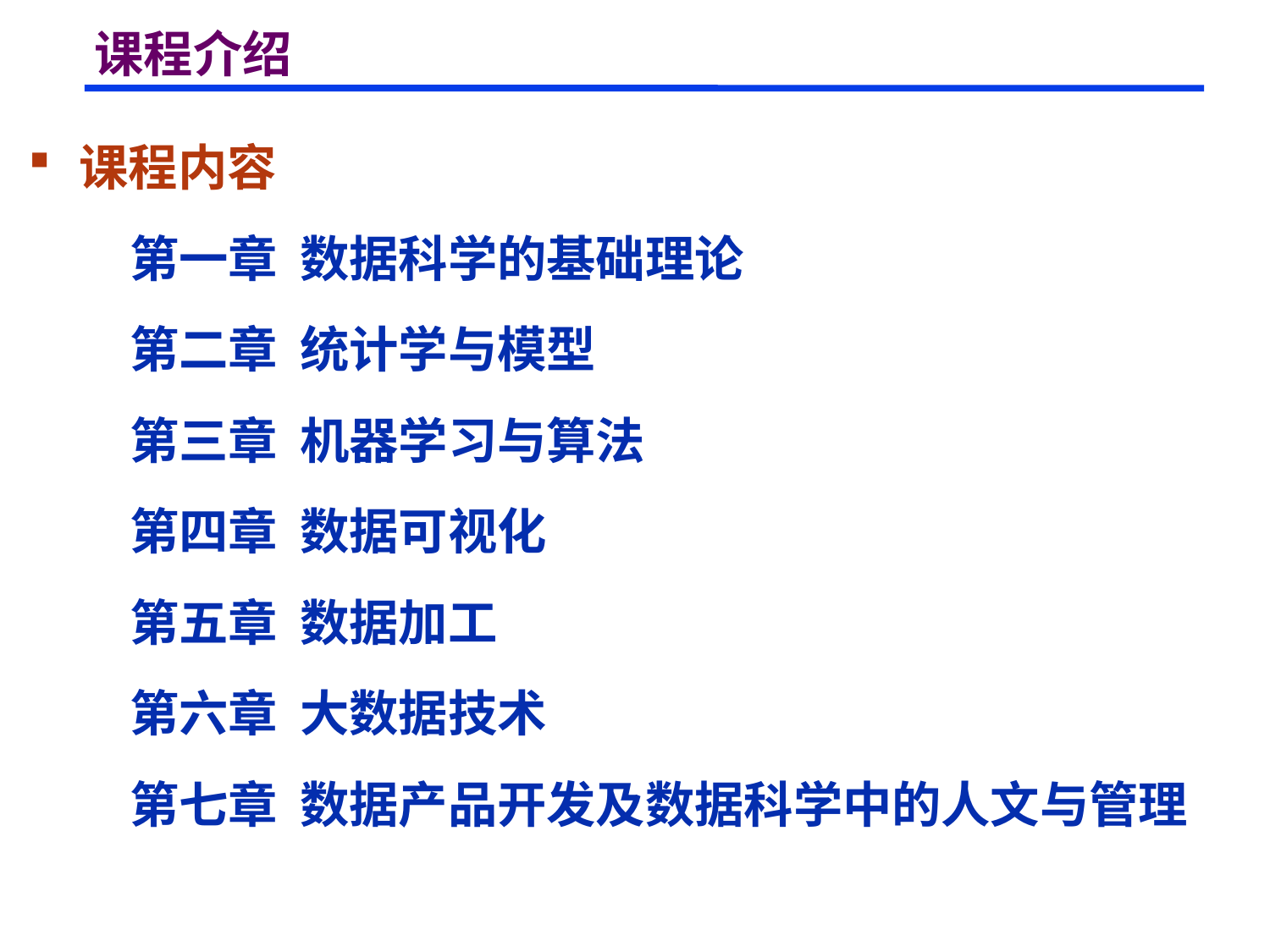

# 课程介绍
 课程内容
        第一章  数据科学的基础理论
        第二章  统计学与模型
        第三章  机器学习与算法
        第四章  数据可视化
        第五章  数据加工
        第六章  大数据技术
        第七章  数据产品开发及数据科学中的人文与管理